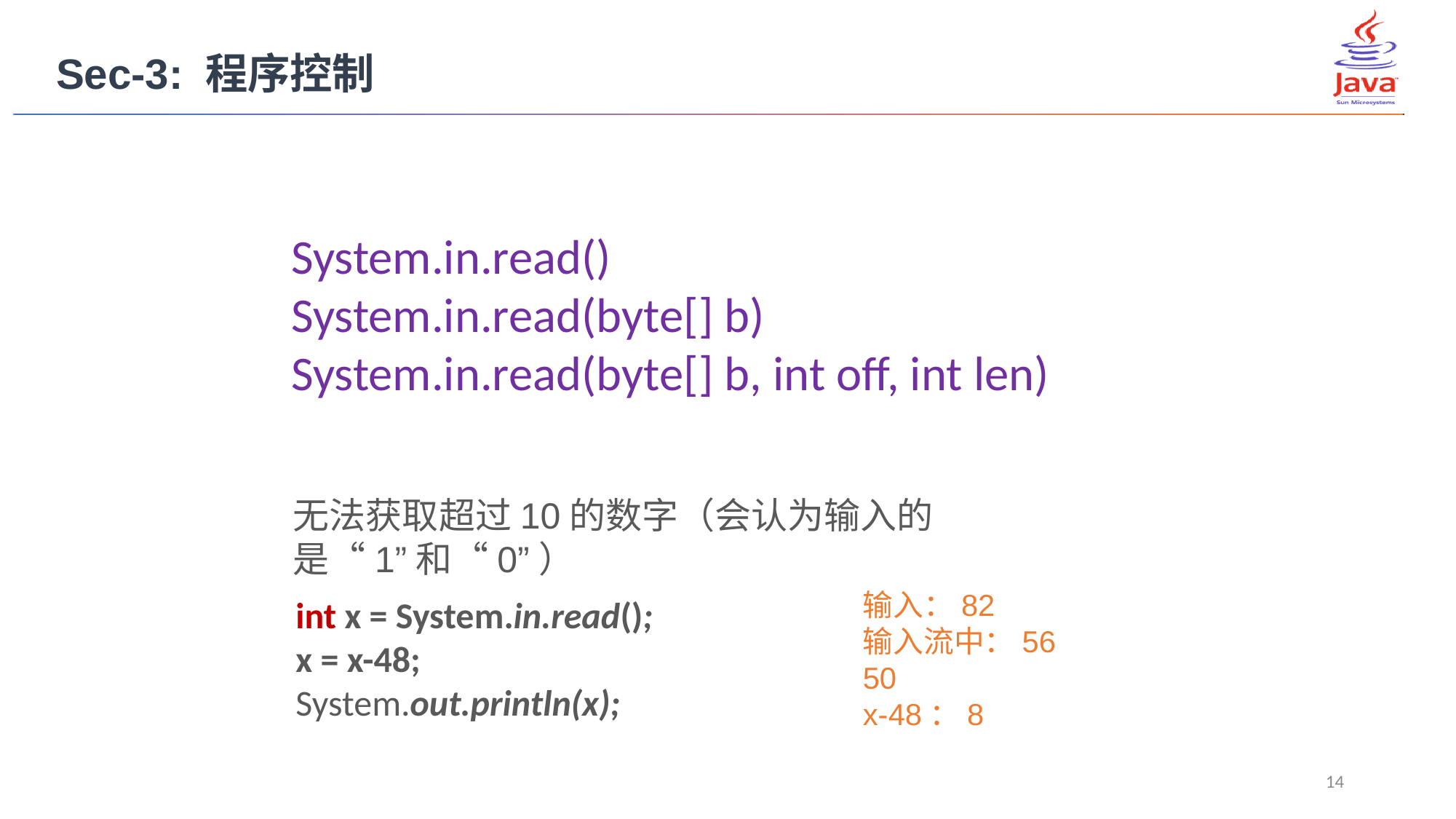

Sec-3: 程序控制
System.in.read()
System.in.read(byte[] b)
System.in.read(byte[] b, int off, int len)
无法获取超过10的数字（会认为输入的是“1”和“0”）
输入：82
输入流中：56 50
x-48：8
int x = System.in.read();
x = x-48;
System.out.println(x);
14